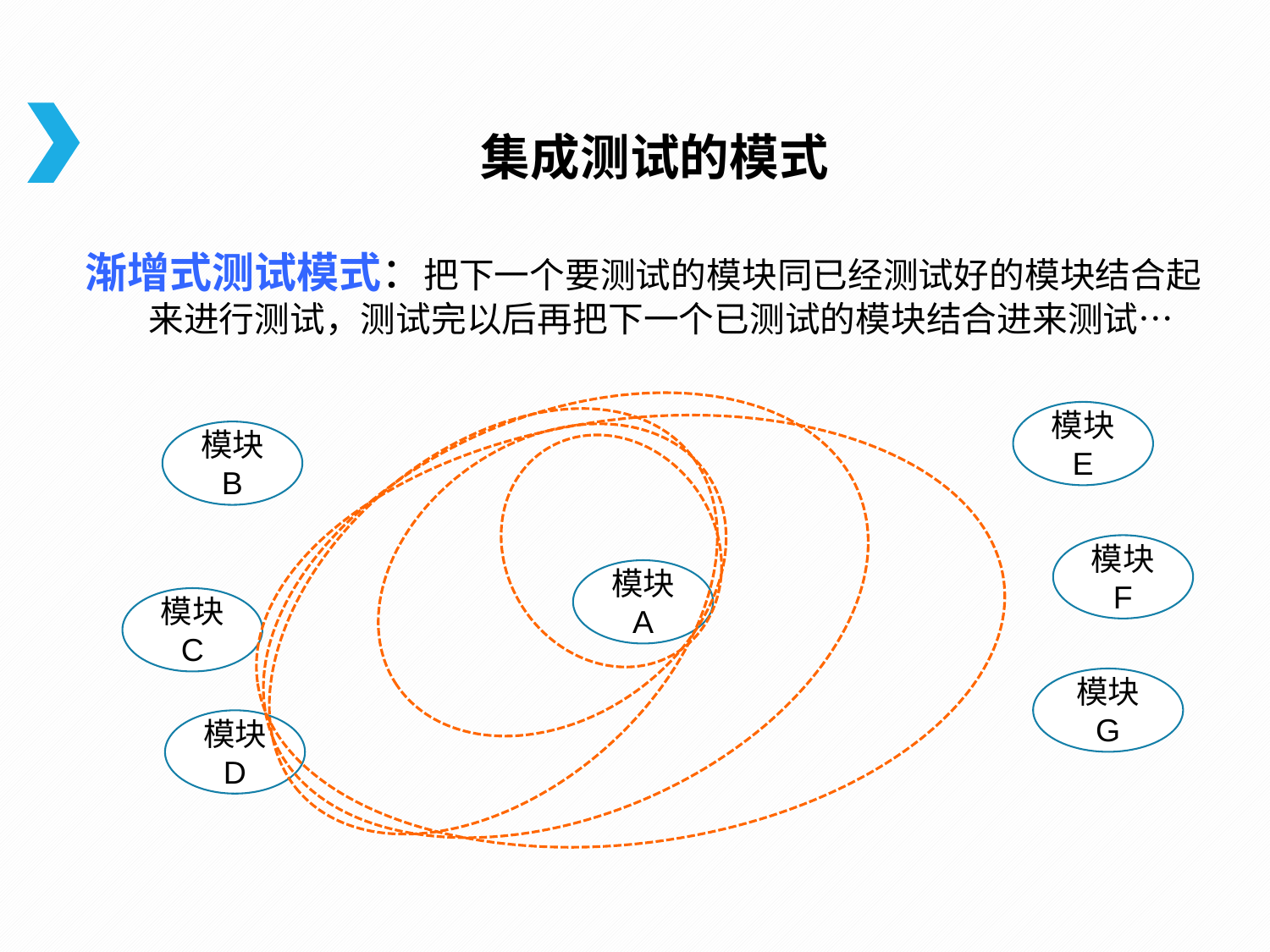

# 集成测试的模式
渐增式测试模式：把下一个要测试的模块同已经测试好的模块结合起来进行测试，测试完以后再把下一个已测试的模块结合进来测试…
模块
E

模块
B

模块
F
模块
A
模块
C
模块
G
模块
D